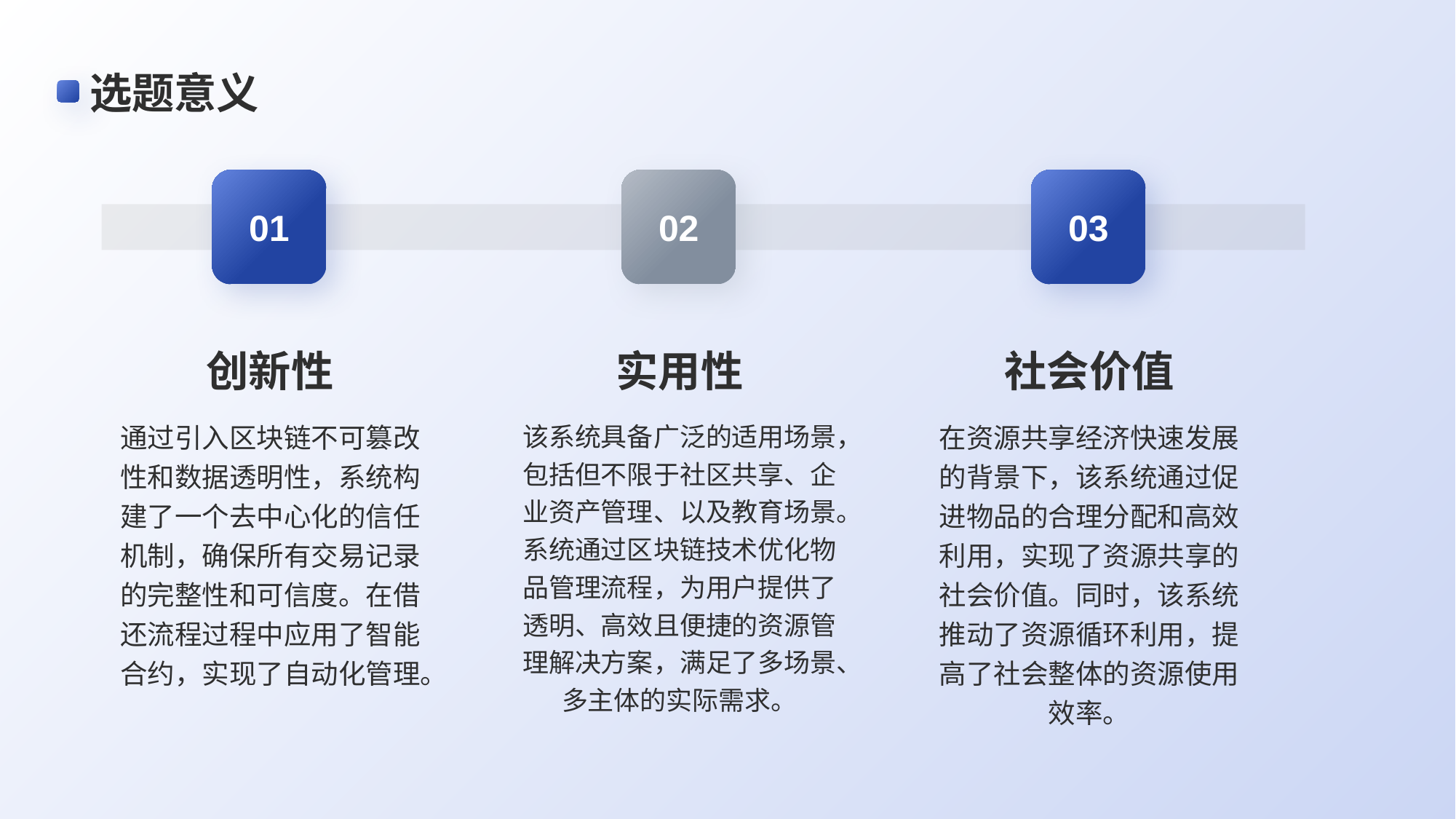

# 选题意义
01
创新性
通过引入区块链不可篡改性和数据透明性，系统构建了一个去中心化的信任机制，确保所有交易记录的完整性和可信度。在借还流程过程中应用了智能合约，实现了自动化管理。
02
实用性
该系统具备广泛的适用场景，包括但不限于社区共享、企业资产管理、以及教育场景。系统通过区块链技术优化物品管理流程，为用户提供了透明、高效且便捷的资源管理解决方案，满足了多场景、多主体的实际需求。
03
社会价值
在资源共享经济快速发展的背景下，该系统通过促进物品的合理分配和高效利用，实现了资源共享的社会价值。同时，该系统推动了资源循环利用，提高了社会整体的资源使用效率。